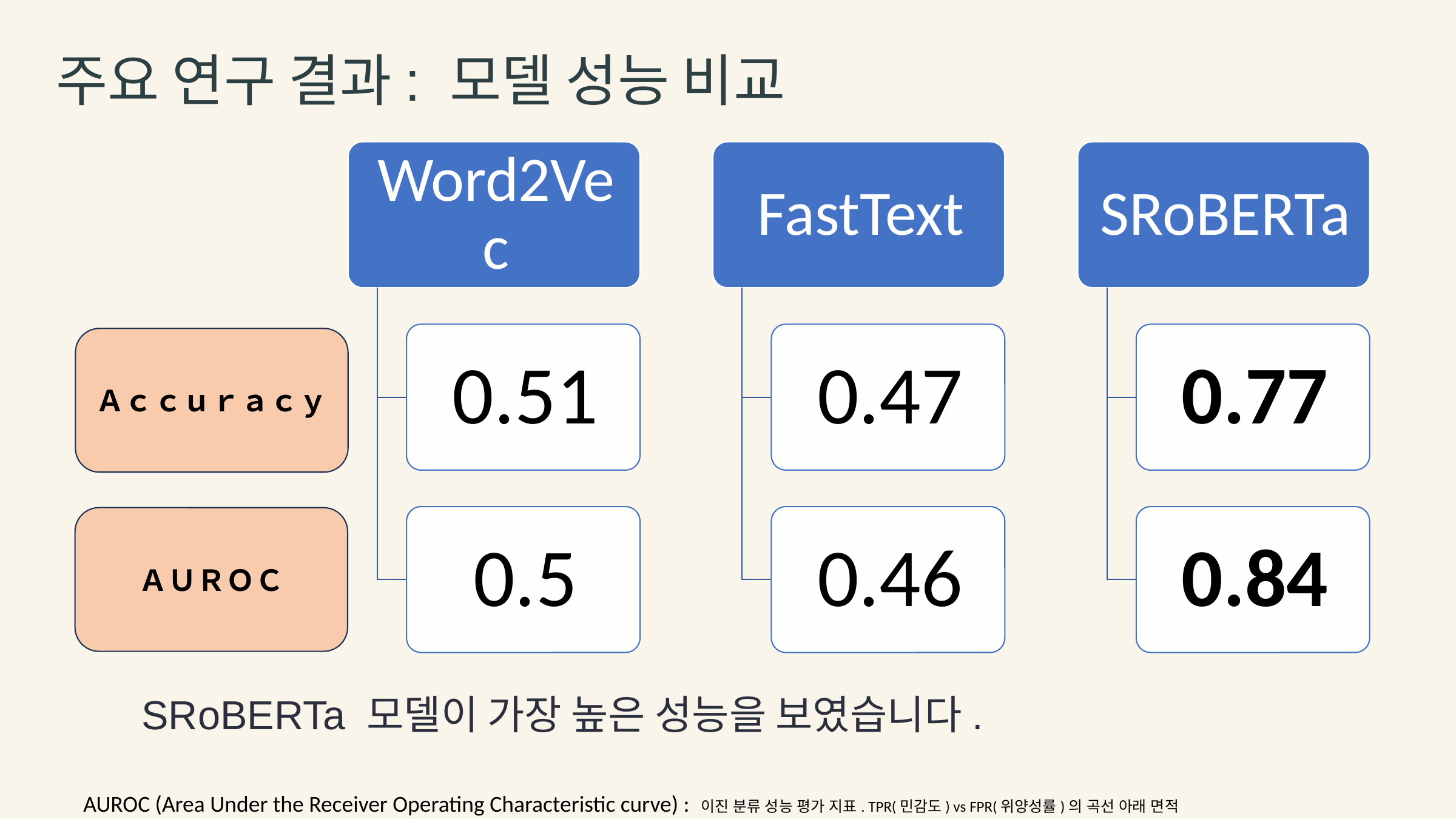

주요 연구 결과: 모델 성능 비교
Word2Vec
0.51
0.5
FastText
0.47
0.46
SRoBERTa
0.77
0.84
Ａｃｃｕｒａｃｙ
ＡＵＲＯＣ
SRoBERTa 모델이 가장 높은 성능을 보였습니다.
AUROC (Area Under the Receiver Operating Characteristic curve) : 이진 분류 성능 평가 지표. TPR(민감도) vs FPR(위양성률)의 곡선 아래 면적